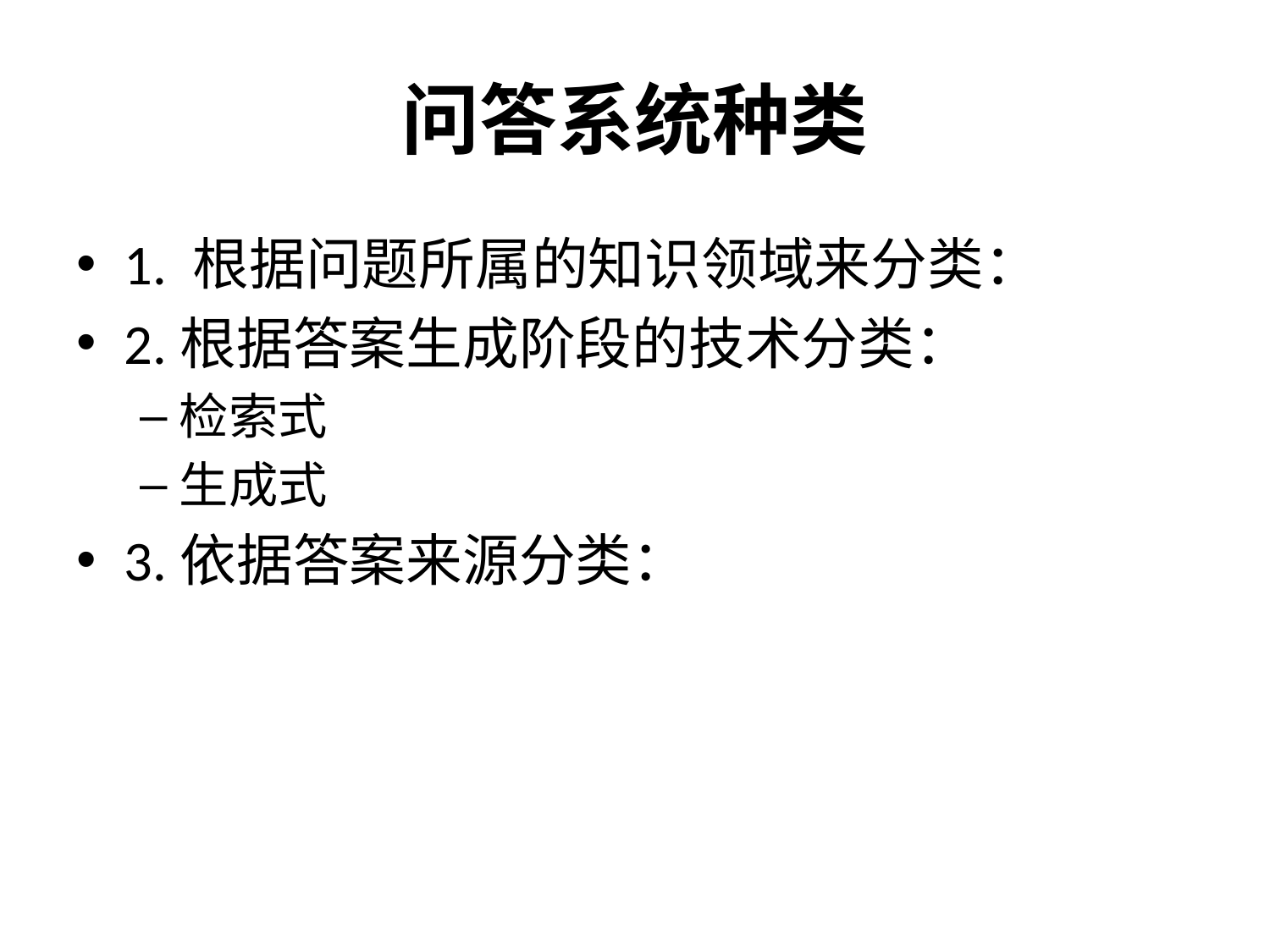

# 问答系统种类
1. 根据问题所属的知识领域来分类：
2.根据答案生成阶段的技术分类：
检索式
生成式
3.依据答案来源分类：